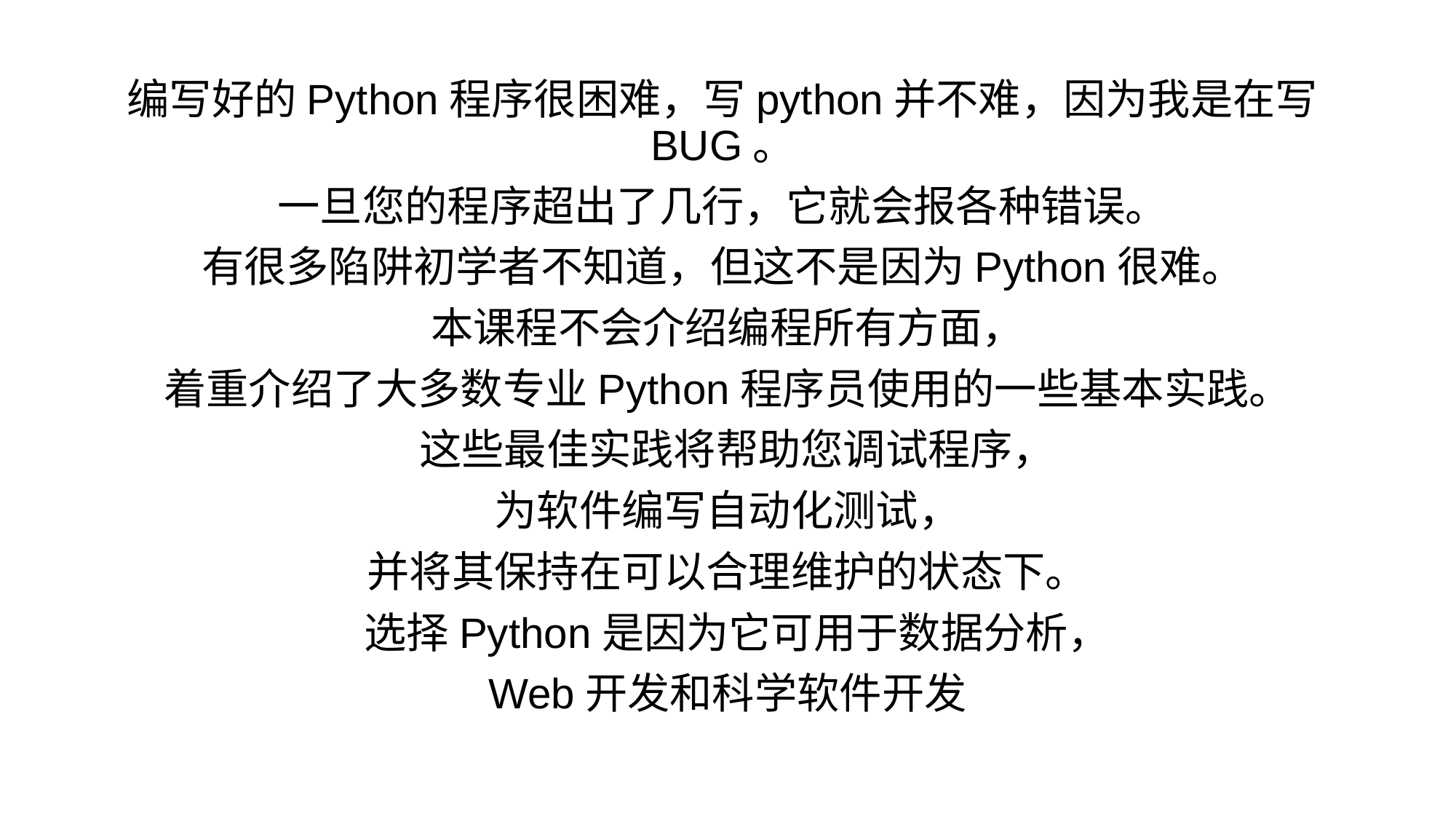

编写好的Python程序很困难，写python并不难，因为我是在写BUG。
一旦您的程序超出了几行，它就会报各种错误。
有很多陷阱初学者不知道，但这不是因为Python很难。
本课程不会介绍编程所有方面，
着重介绍了大多数专业Python程序员使用的一些基本实践。
 这些最佳实践将帮助您调试程序，
为软件编写自动化测试，
并将其保持在可以合理维护的状态下。
 选择Python是因为它可用于数据分析，
Web开发和科学软件开发